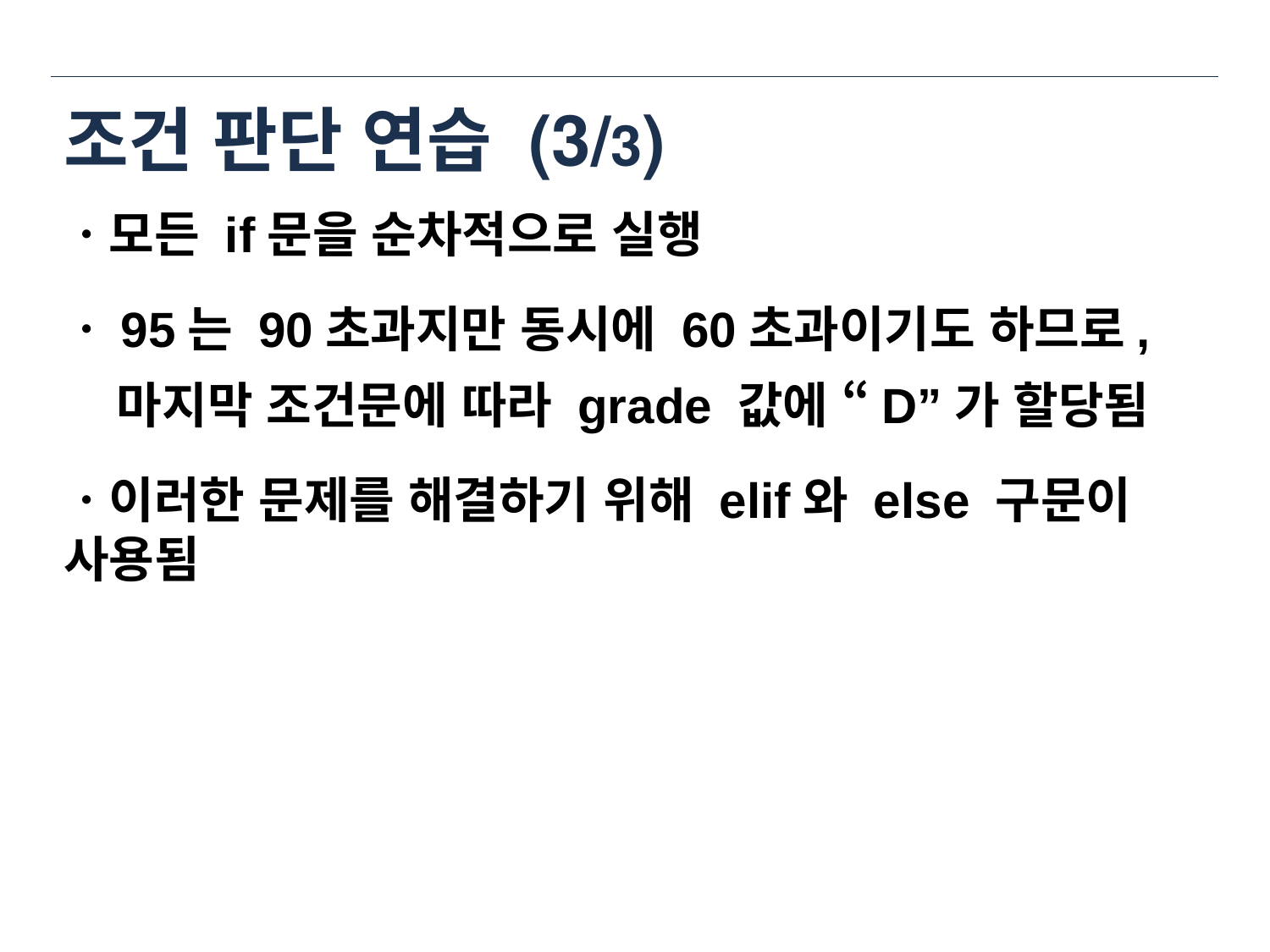

# 조건 판단 연습 (3/3)
ㆍ모든 if문을 순차적으로 실행
ㆍ95는 90초과지만 동시에 60초과이기도 하므로,
   마지막 조건문에 따라 grade 값에 “D”가 할당됨
ㆍ이러한 문제를 해결하기 위해 elif와 else 구문이 사용됨